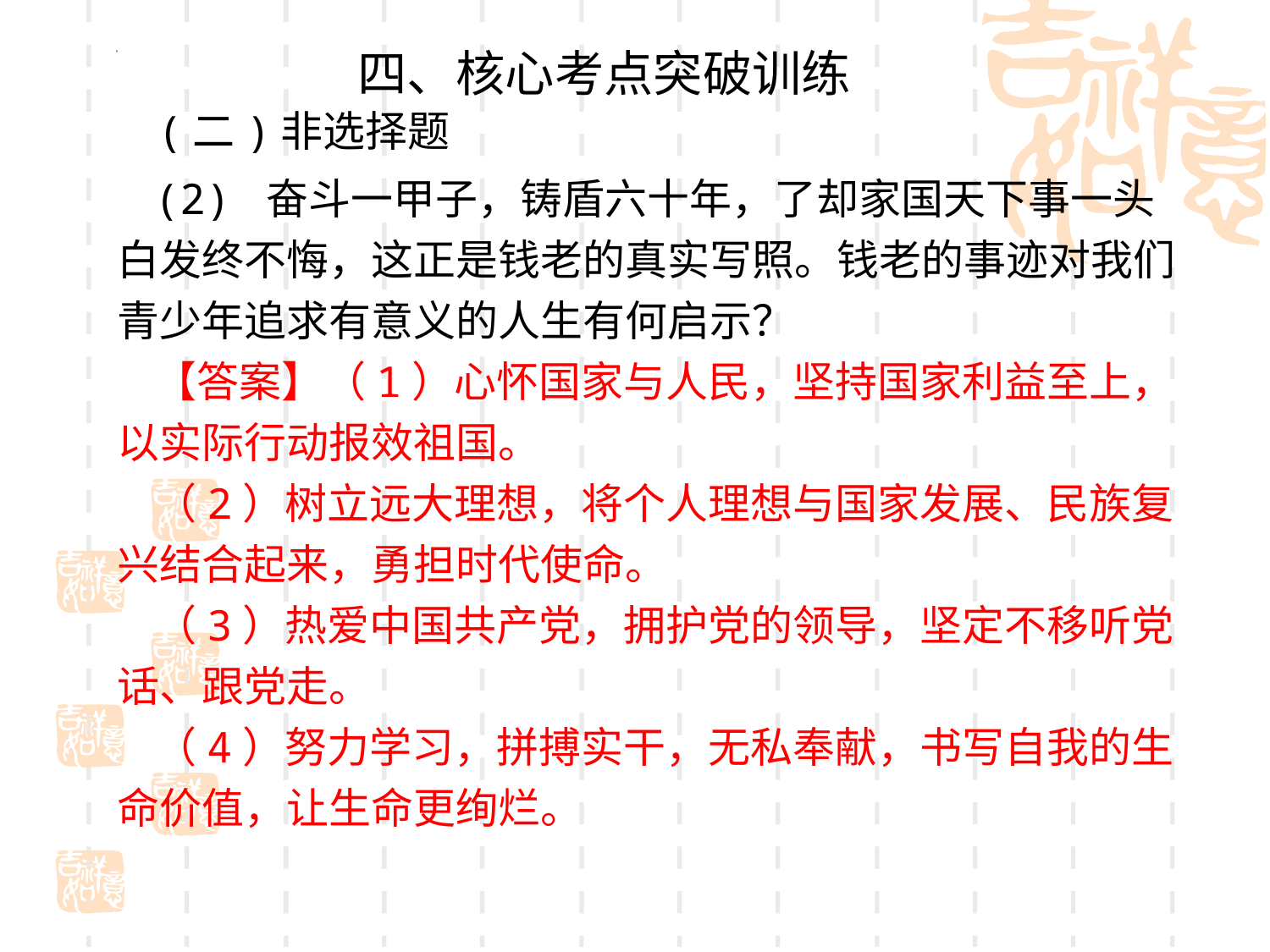

四、核心考点突破训练
(二)非选择题
(2) 奋斗一甲子，铸盾六十年，了却家国天下事一头白发终不悔，这正是钱老的真实写照。钱老的事迹对我们青少年追求有意义的人生有何启示？
【答案】（1）心怀国家与人民，坚持国家利益至上，以实际行动报效祖国。
（2）树立远大理想，将个人理想与国家发展、民族复兴结合起来，勇担时代使命。
（3）热爱中国共产党，拥护党的领导，坚定不移听党话、跟党走。
（4）努力学习，拼搏实干，无私奉献，书写自我的生命价值，让生命更绚烂。